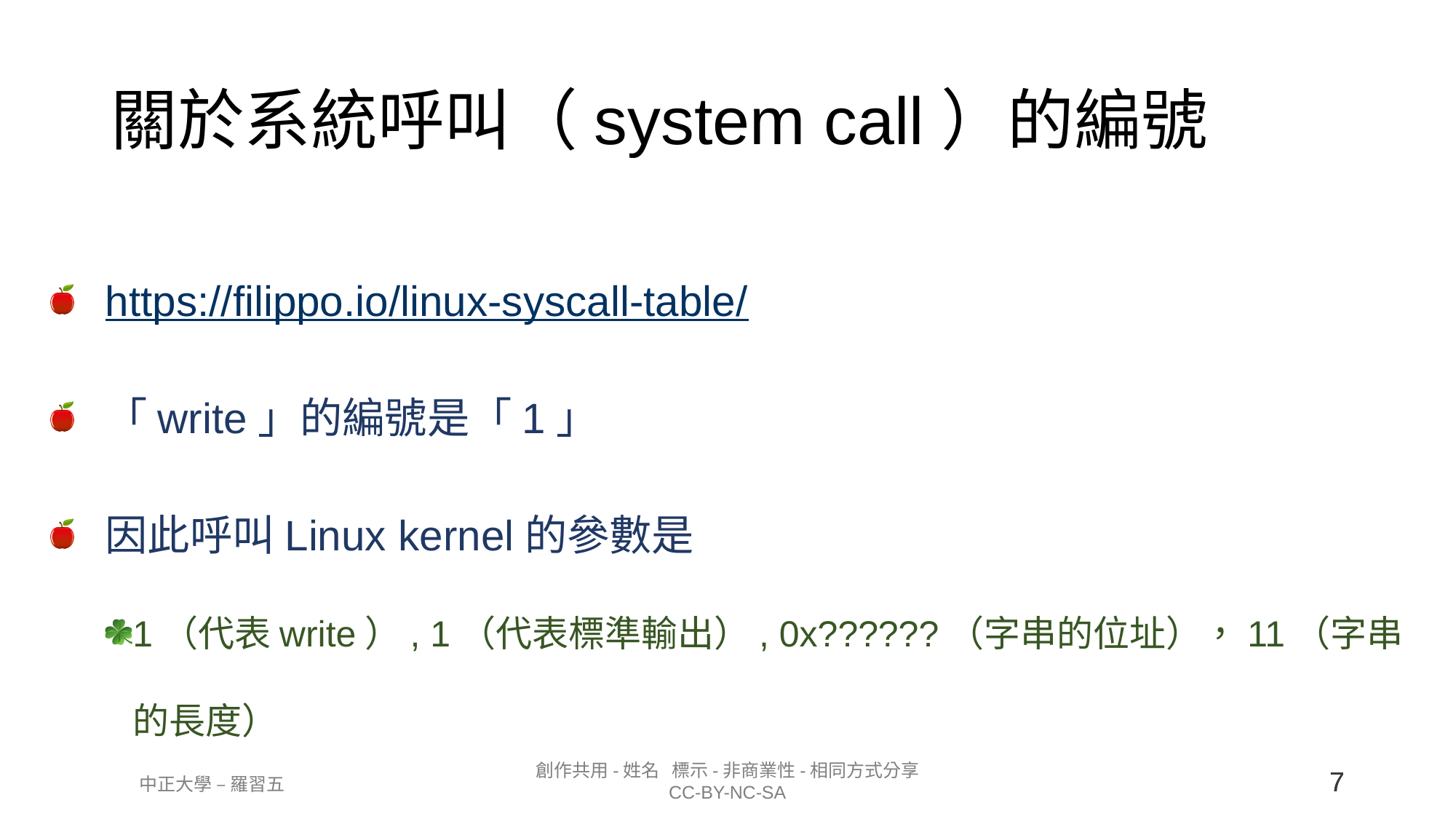

# 關於系統呼叫（system call）的編號
https://filippo.io/linux-syscall-table/
「write」的編號是「1」
因此呼叫Linux kernel的參數是
1（代表write）, 1（代表標準輸出）, 0x??????（字串的位址），11（字串的長度）